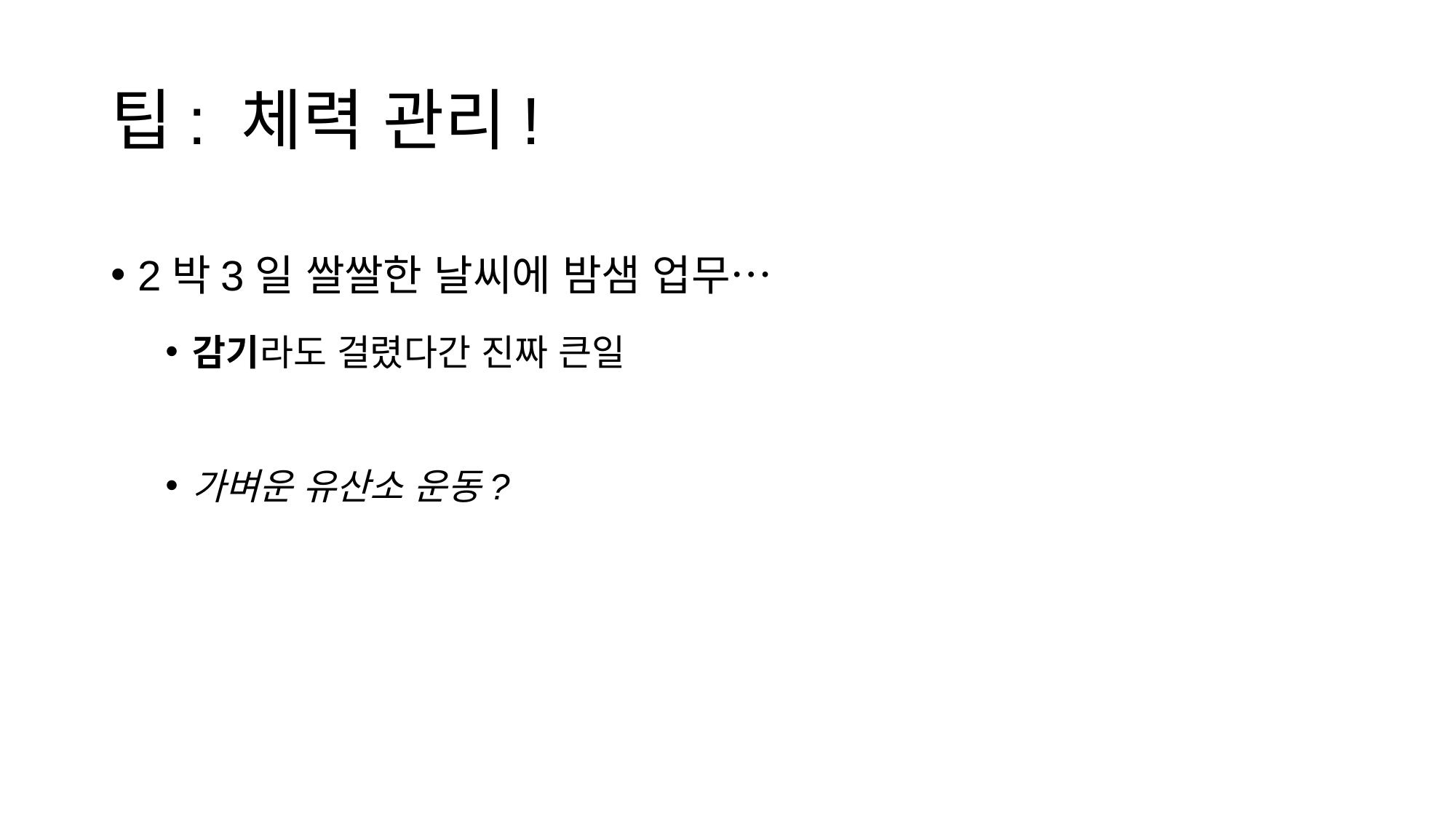

# 팁: 체력 관리!
2박3일 쌀쌀한 날씨에 밤샘 업무…
감기라도 걸렸다간 진짜 큰일

가벼운 유산소 운동?